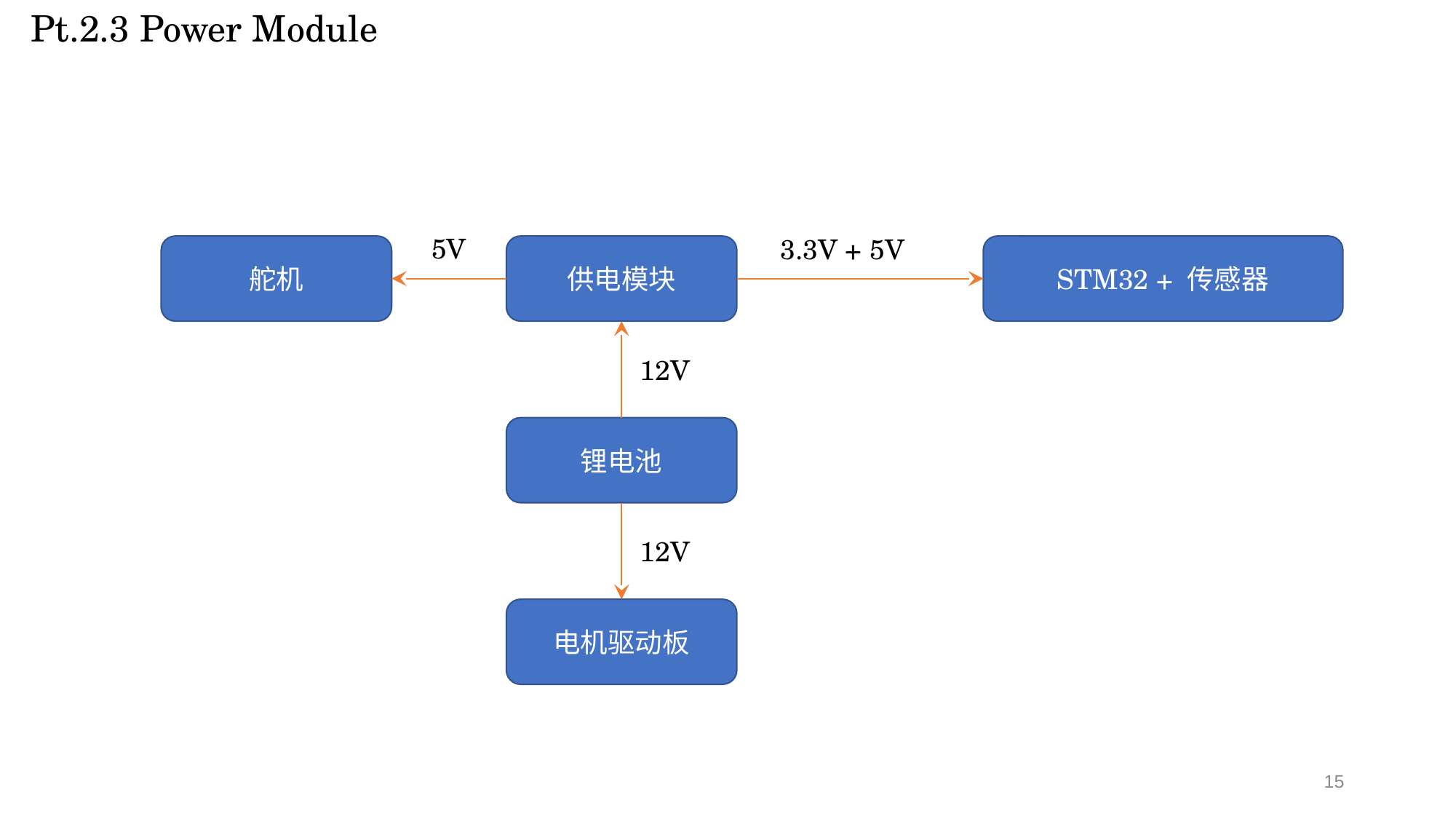

Pt.2.3 Power Module
5V
3.3V + 5V
舵机
STM32 + 传感器
供电模块
12V
锂电池
12V
电机驱动板
15